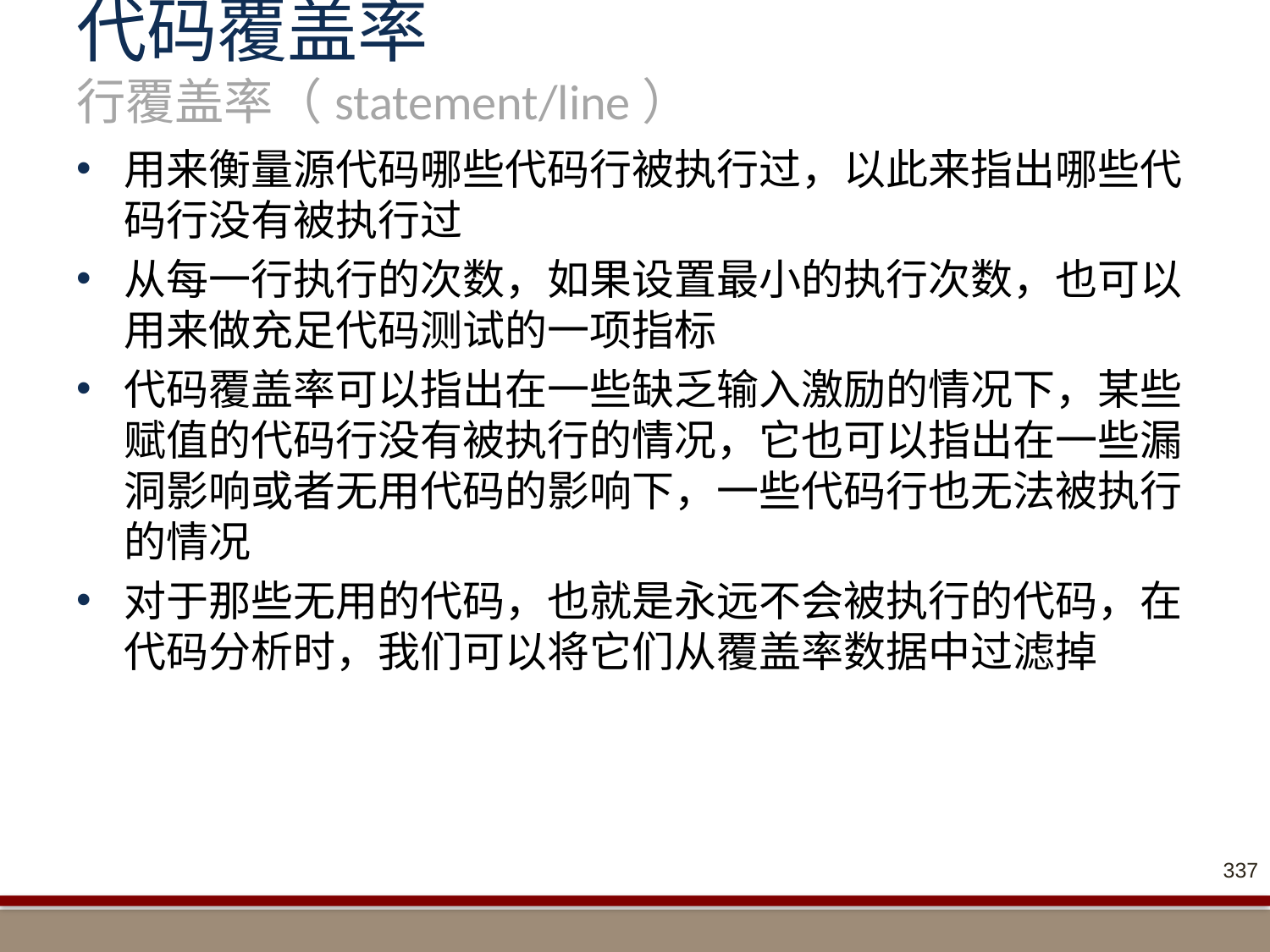

# 代码覆盖率 行覆盖率（statement/line）
用来衡量源代码哪些代码行被执行过，以此来指出哪些代码行没有被执行过
从每一行执行的次数，如果设置最小的执行次数，也可以用来做充足代码测试的一项指标
代码覆盖率可以指出在一些缺乏输入激励的情况下，某些赋值的代码行没有被执行的情况，它也可以指出在一些漏洞影响或者无用代码的影响下，一些代码行也无法被执行的情况
对于那些无用的代码，也就是永远不会被执行的代码，在代码分析时，我们可以将它们从覆盖率数据中过滤掉

337